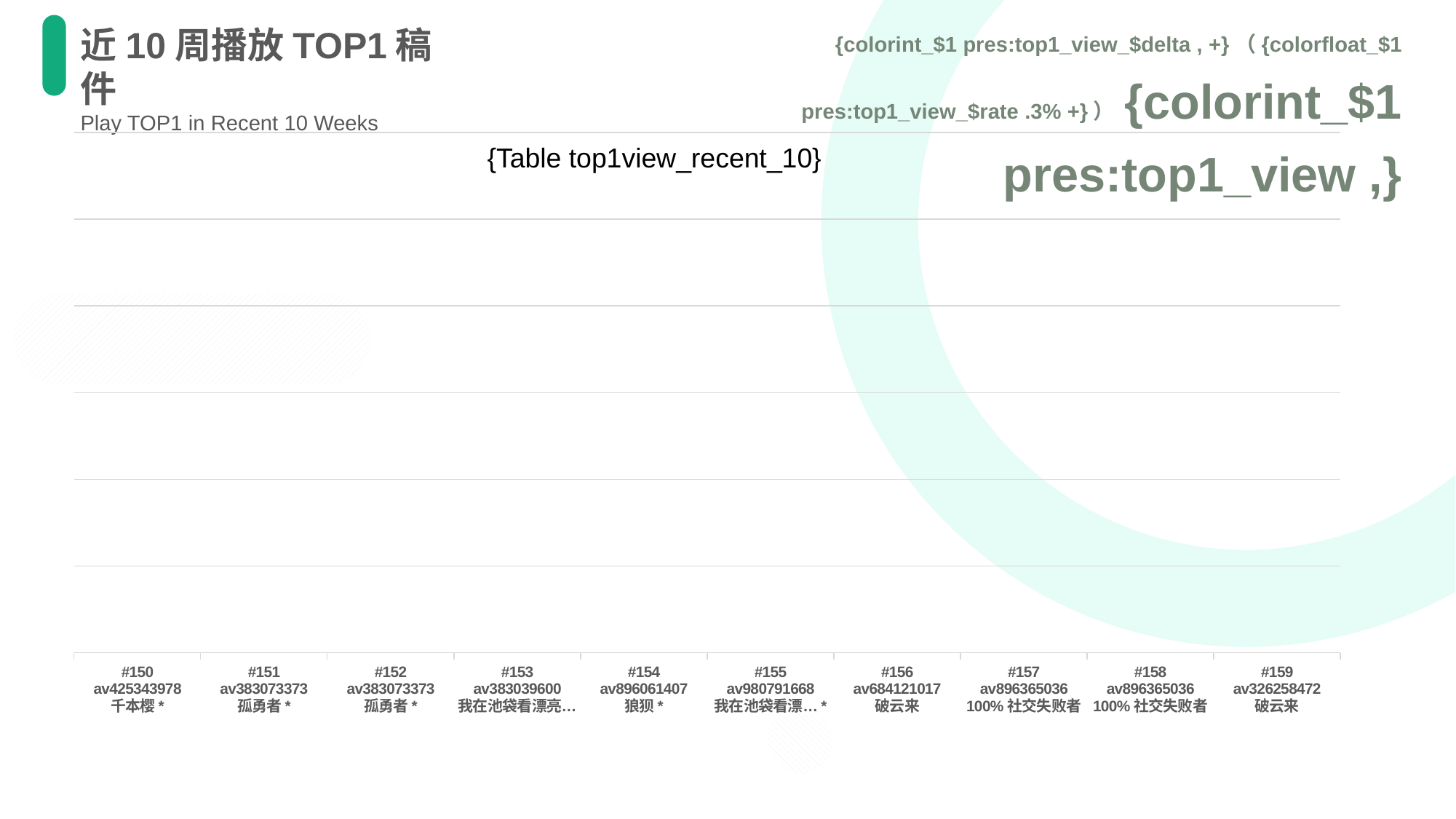

近10周播放TOP1稿件
Play TOP1 in Recent 10 Weeks
{colorint_$1 pres:top1_view_$delta , +}（{colorfloat_$1 pres:top1_view_$rate .3% +}） {colorint_$1 pres:top1_view ,}

[unsupported chart]

{Table top1view_recent_10}